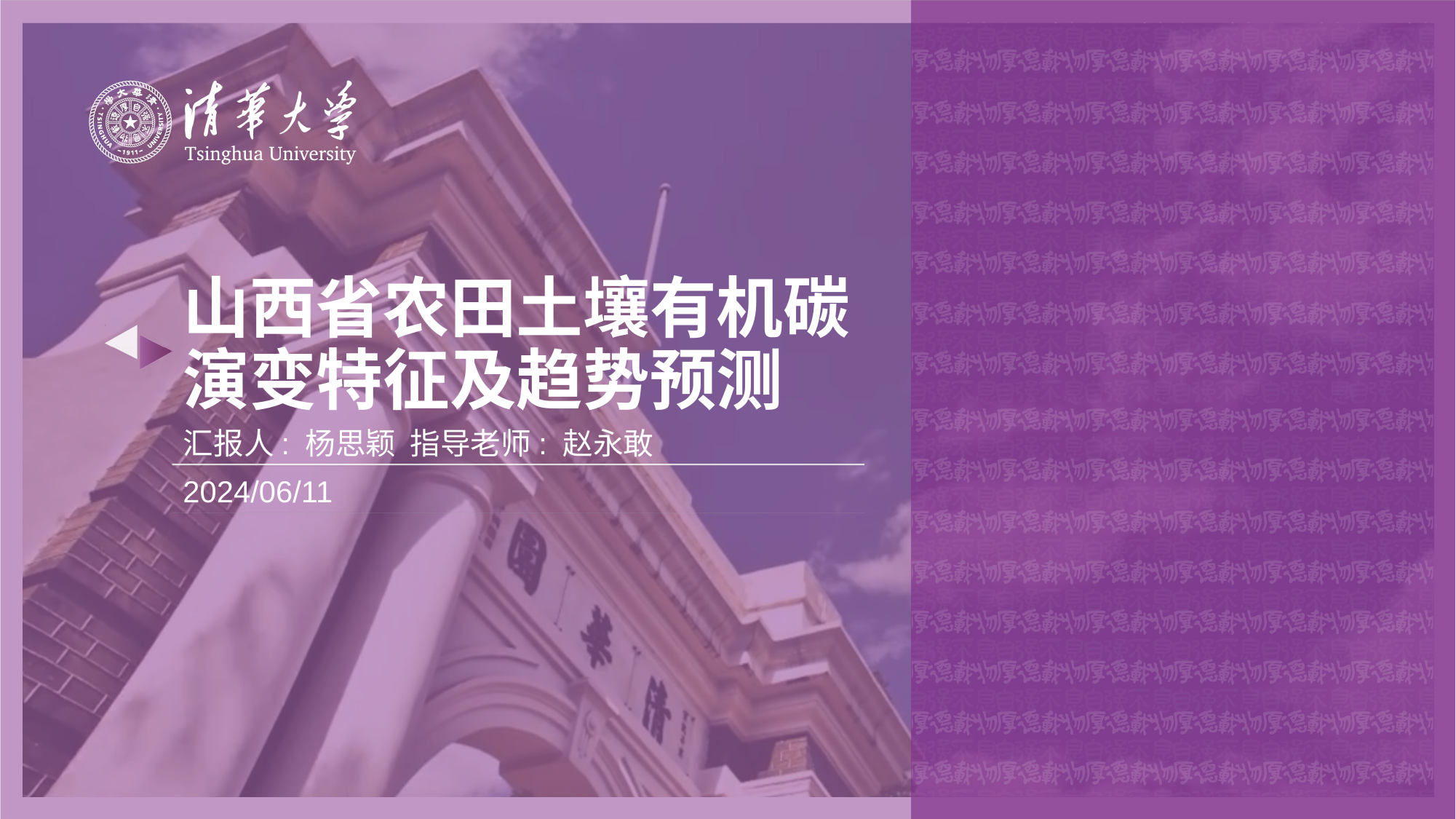

# 山西省农田土壤有机碳演变特征及趋势预测
汇报人: 杨思颖  指导老师: 赵永敢
2024/06/11